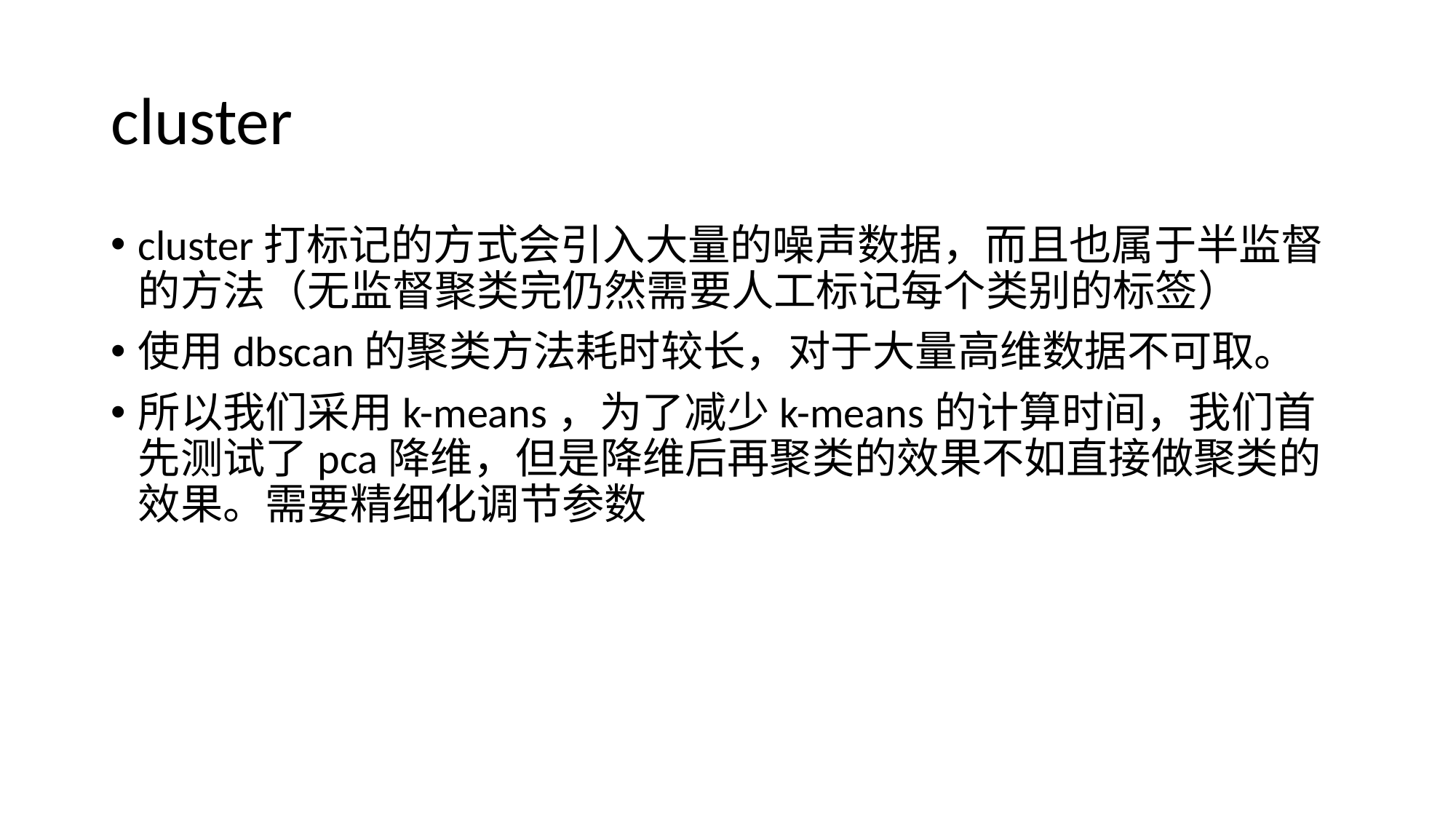

# cluster
cluster打标记的方式会引入大量的噪声数据，而且也属于半监督的方法（无监督聚类完仍然需要人工标记每个类别的标签）
使用dbscan的聚类方法耗时较长，对于大量高维数据不可取。
所以我们采用k-means，为了减少k-means的计算时间，我们首先测试了pca降维，但是降维后再聚类的效果不如直接做聚类的效果。需要精细化调节参数